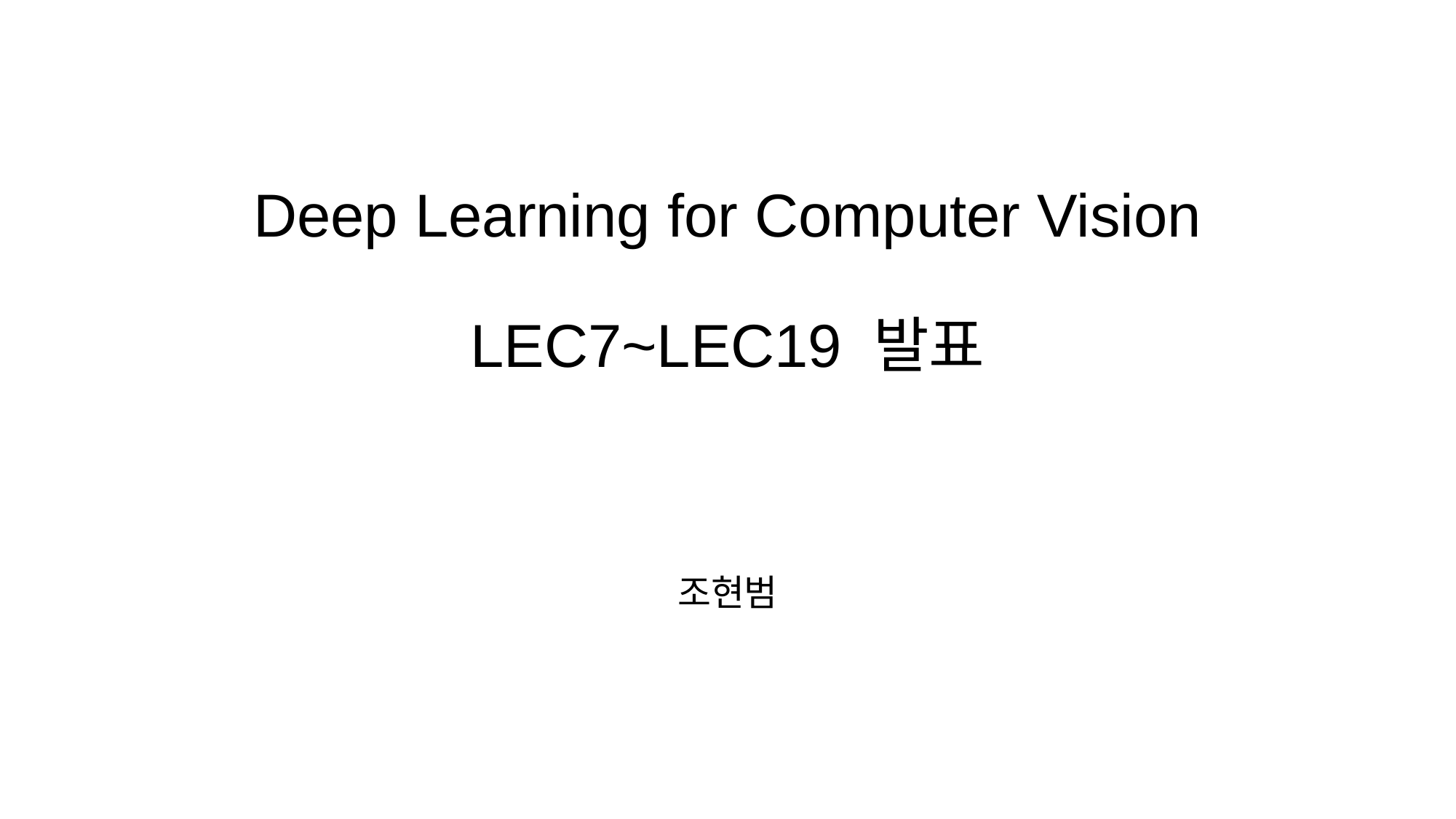

# Deep Learning for Computer Vision LEC7~LEC19 발표
조현범